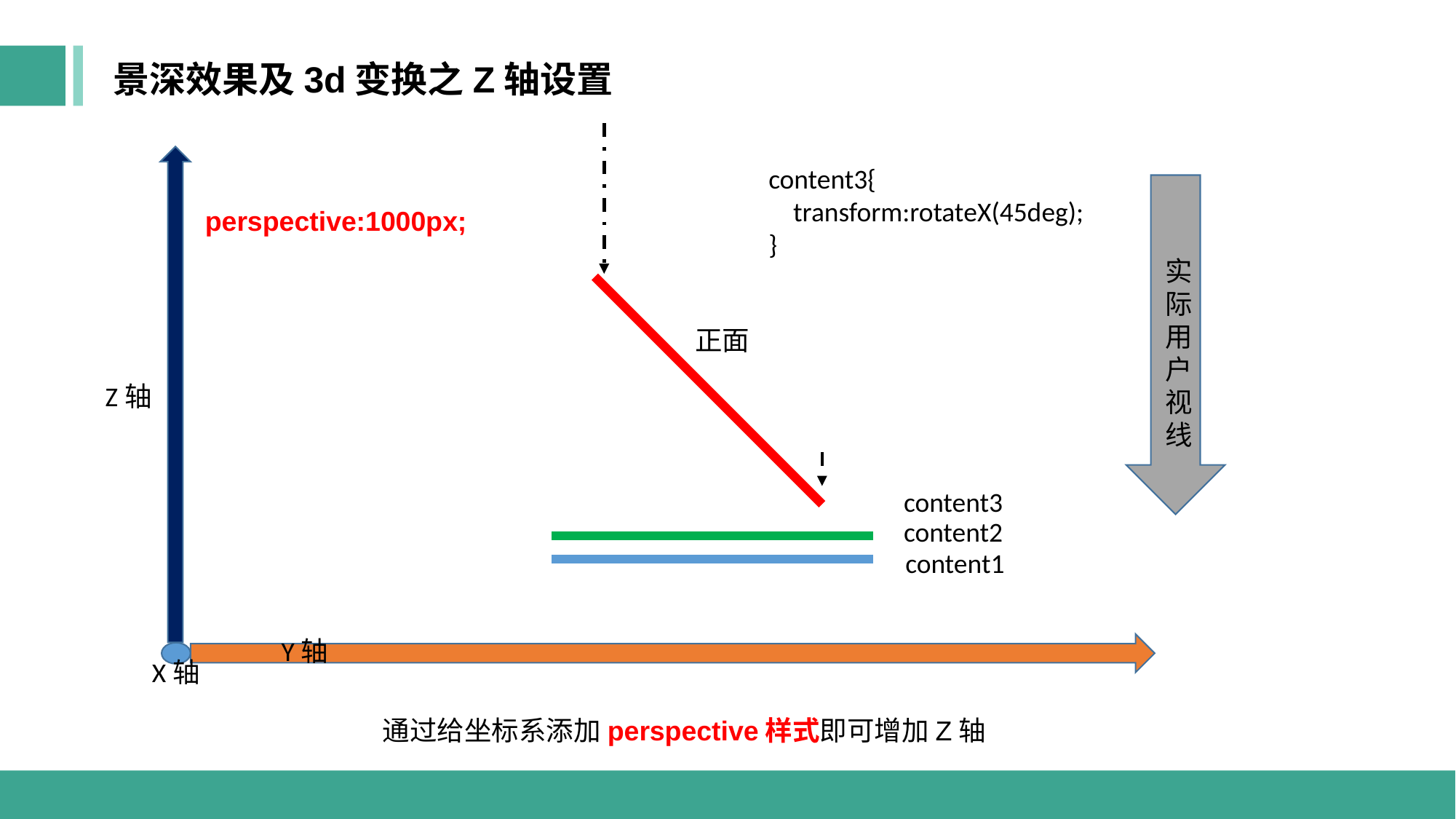

景深效果及3d变换之Z轴设置

content3{
    transform:rotateX(45deg);
}

perspective:1000px;
实际用户视线
正面
Z轴
content3
content2
content1
Y轴

X轴
通过给坐标系添加perspective样式即可增加Z轴